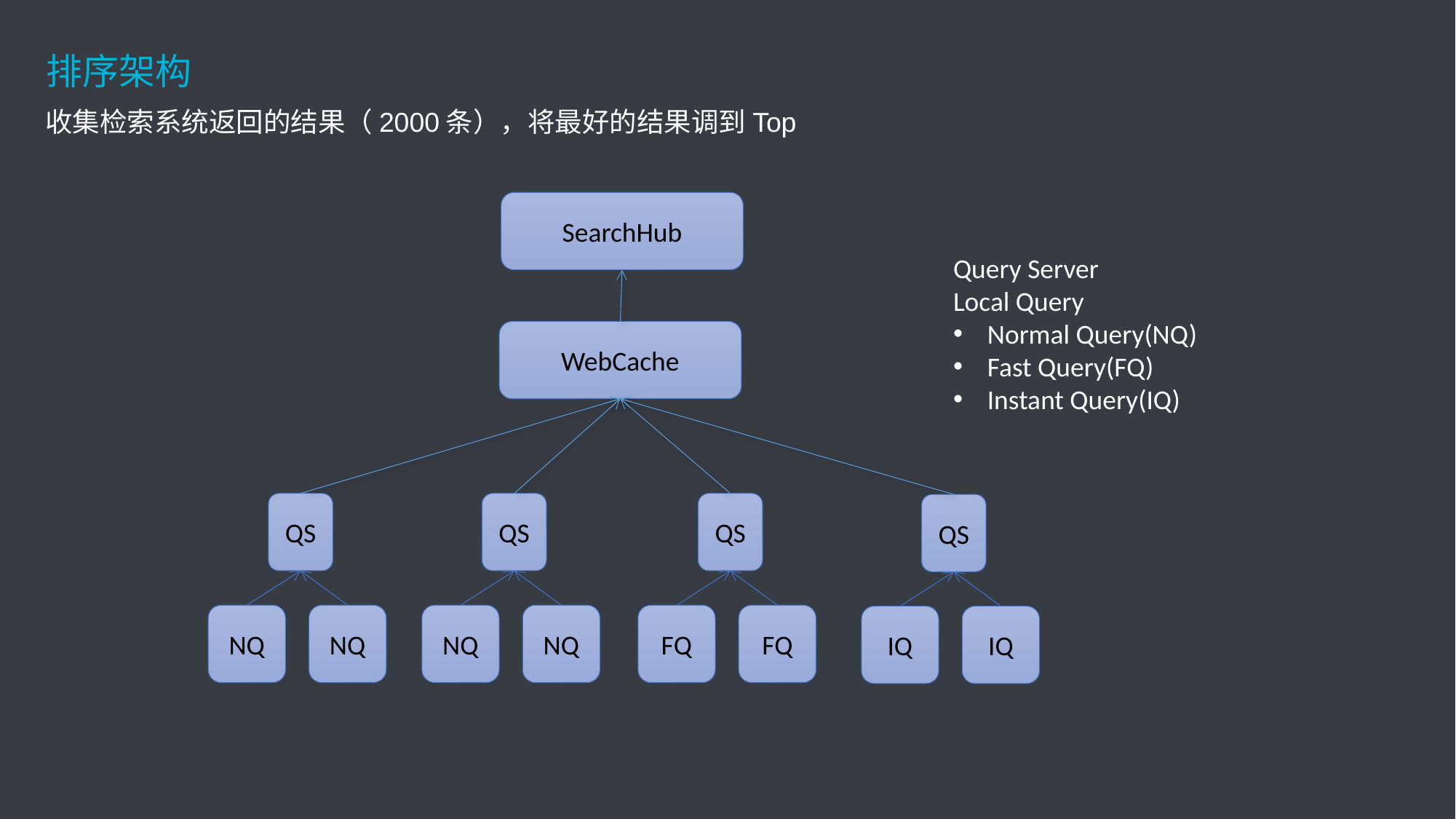

排序架构
收集检索系统返回的结果（2000条），将最好的结果调到Top
SearchHub
Query Server
Local Query
Normal Query(NQ)
Fast Query(FQ)
Instant Query(IQ)
WebCache
QS
NQ
NQ
QS
NQ
NQ
QS
FQ
FQ
QS
IQ
IQ